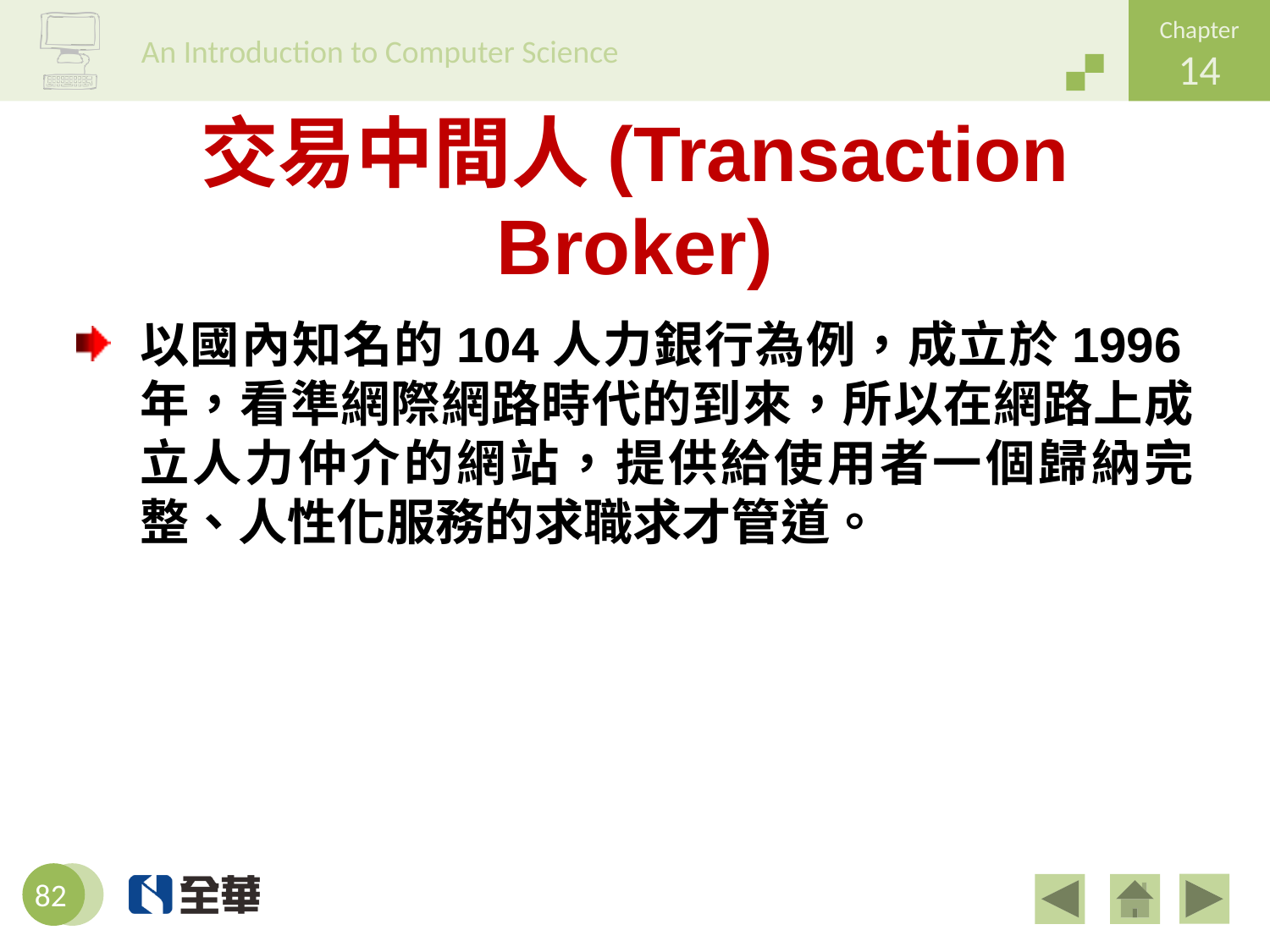

# 交易中間人(Transaction Broker)
以國內知名的104人力銀行為例，成立於1996年，看準網際網路時代的到來，所以在網路上成立人力仲介的網站，提供給使用者一個歸納完整、人性化服務的求職求才管道。